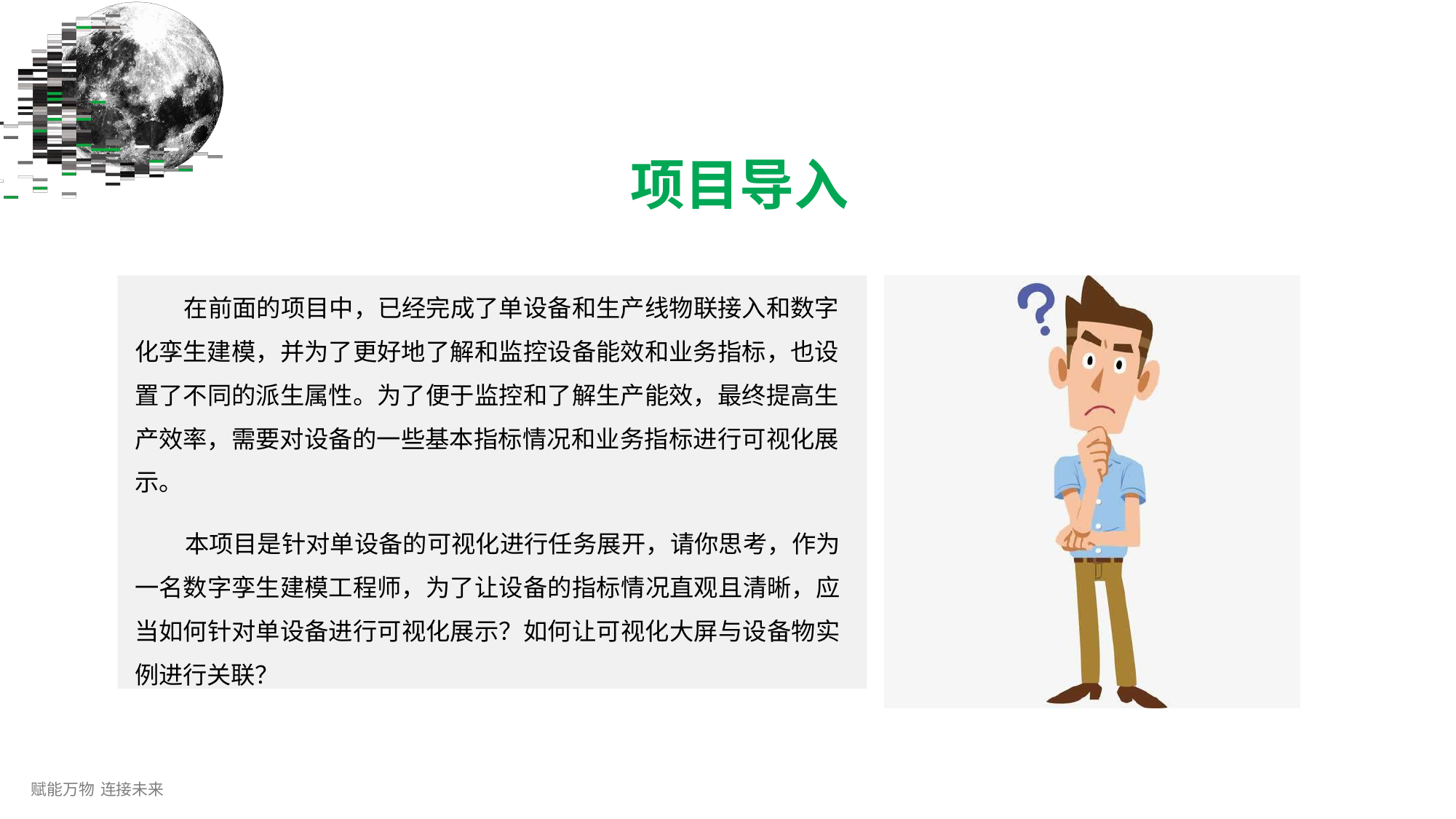

# 项目导入
在前面的项目中，已经完成了单设备和生产线物联接入和数字 化孪生建模，并为了更好地了解和监控设备能效和业务指标，也设 置了不同的派生属性。为了便于监控和了解生产能效，最终提高生 产效率，需要对设备的一些基本指标情况和业务指标进行可视化展 示。
本项目是针对单设备的可视化进行任务展开，请你思考，作为 一名数字孪生建模工程师，为了让设备的指标情况直观且清晰，应 当如何针对单设备进行可视化展示？如何让可视化大屏与设备物实 例进行关联？

赋能万物 连接未来